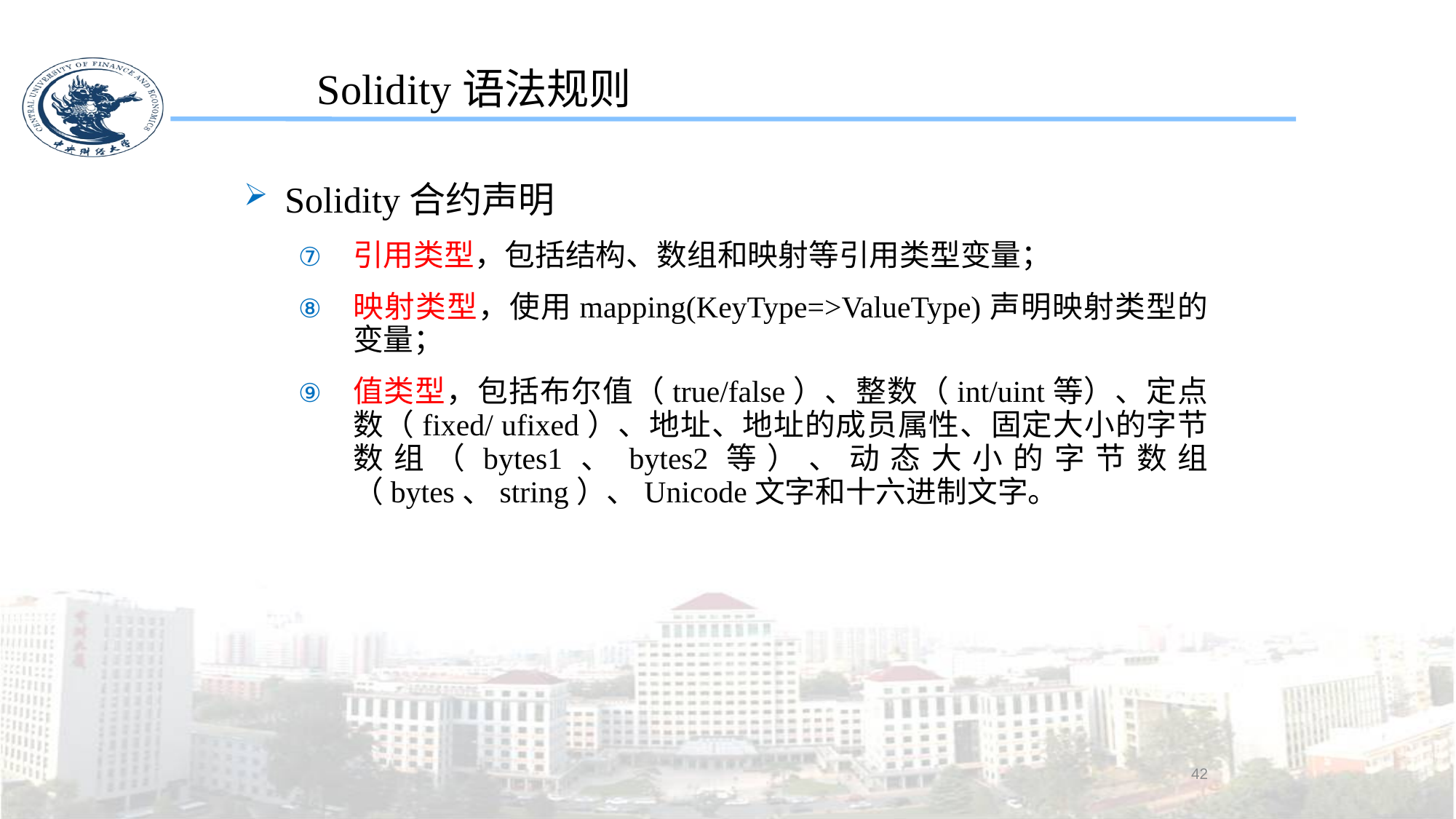

Solidity语法规则
Solidity合约声明
引用类型，包括结构、数组和映射等引用类型变量；
映射类型，使用mapping(KeyType=>ValueType)声明映射类型的变量；
值类型，包括布尔值（true/false）、整数（int/uint等）、定点数（fixed/ ufixed）、地址、地址的成员属性、固定大小的字节数组（bytes1、bytes2等）、动态大小的字节数组（bytes、string）、Unicode文字和十六进制文字。
42